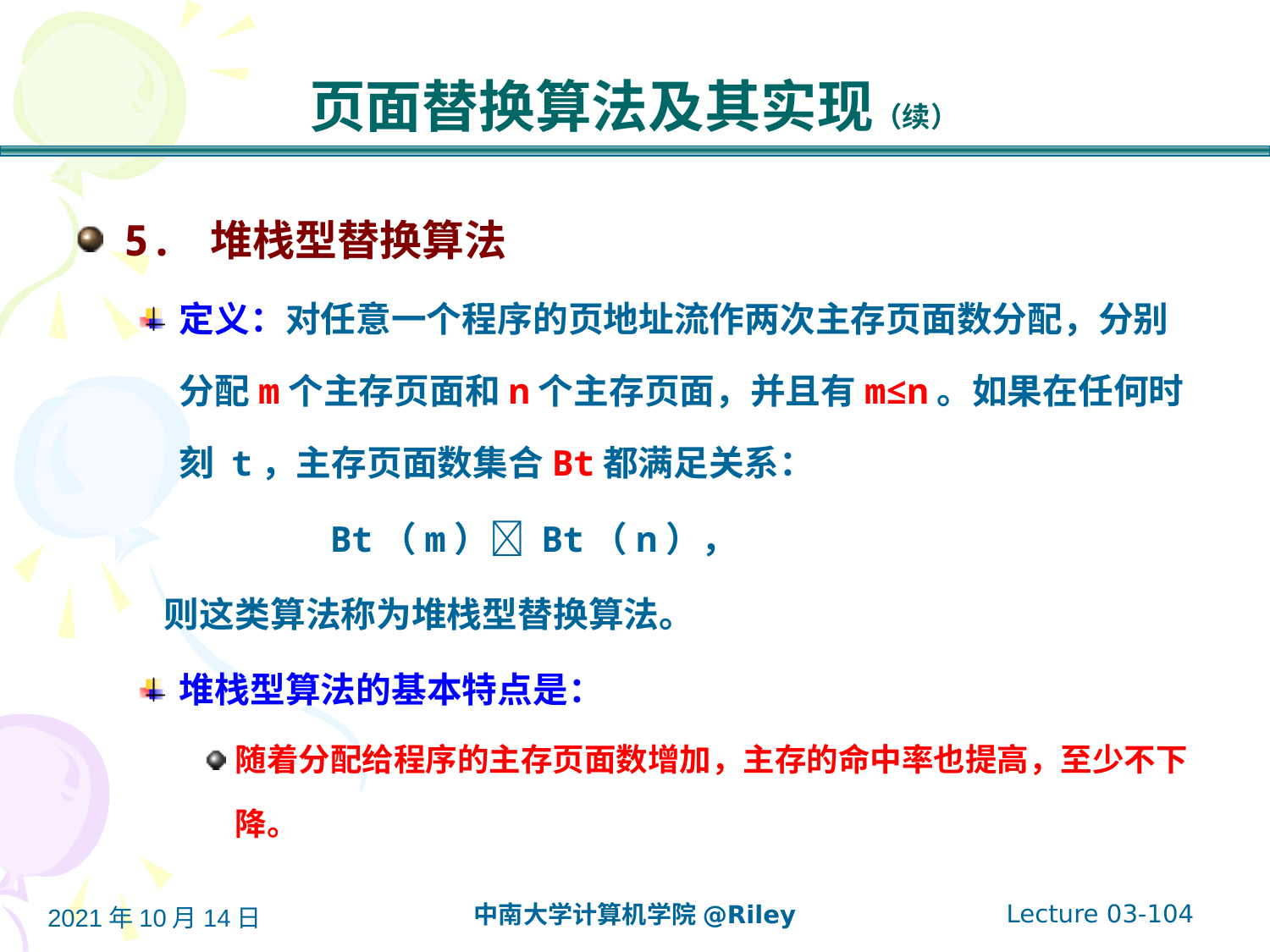

# 页面替换算法及其实现（续）
5. 堆栈型替换算法
定义：对任意一个程序的页地址流作两次主存页面数分配，分别分配m个主存页面和n个主存页面，并且有m≤n。如果在任何时刻 t，主存页面数集合Bt都满足关系：
         Bt（m）⊆ Bt（n），
  则这类算法称为堆栈型替换算法。
堆栈型算法的基本特点是：
随着分配给程序的主存页面数增加，主存的命中率也提高，至少不下降。
Lecture 03-104
中南大学计算机学院@Riley
2021年10月14日